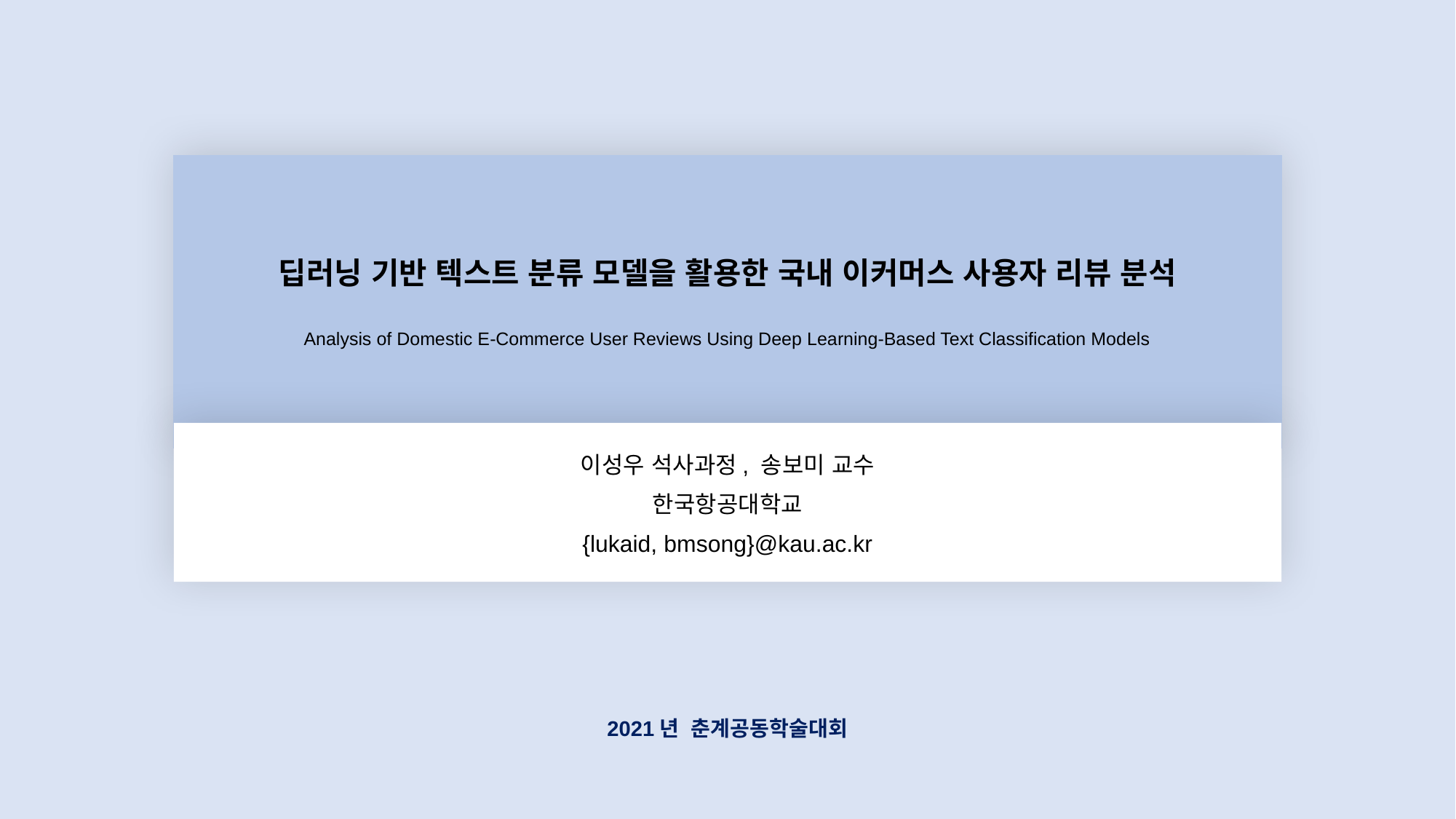

딥러닝 기반 텍스트 분류 모델을 활용한 국내 이커머스 사용자 리뷰 분석
Analysis of Domestic E-Commerce User Reviews Using Deep Learning-Based Text Classification Models

이성우 석사과정, 송보미 교수
한국항공대학교
{lukaid, bmsong}@kau.ac.kr
2021년  춘계공동학술대회